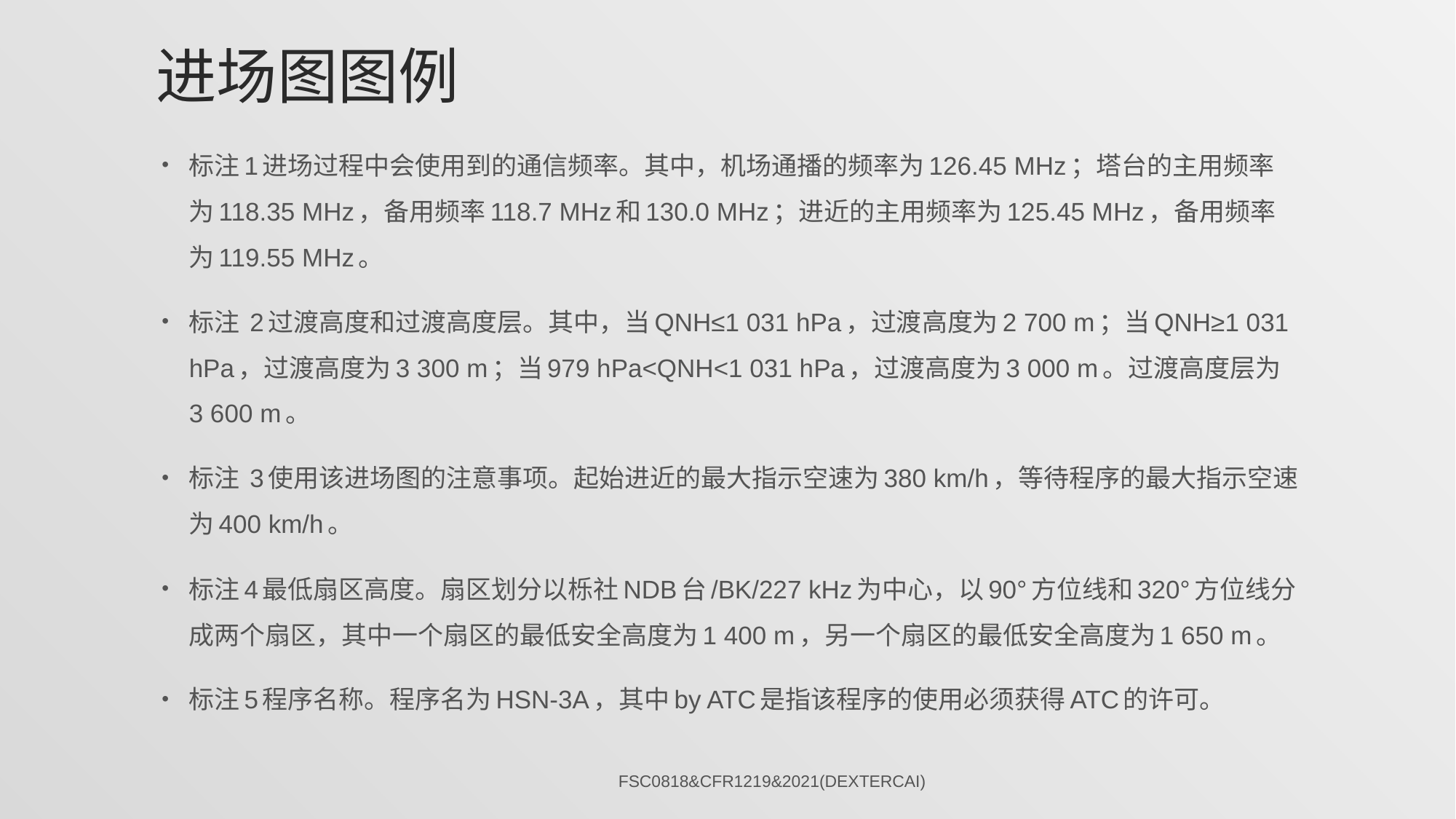

# 进场图图例
标注1进场过程中会使用到的通信频率。其中，机场通播的频率为126.45 MHz；塔台的主用频率为118.35 MHz，备用频率118.7 MHz和130.0 MHz；进近的主用频率为125.45 MHz，备用频率为119.55 MHz。
标注 2过渡高度和过渡高度层。其中，当QNH≤1 031 hPa，过渡高度为2 700 m；当QNH≥1 031 hPa，过渡高度为3 300 m；当979 hPa<QNH<1 031 hPa，过渡高度为3 000 m。过渡高度层为3 600 m。
标注 3使用该进场图的注意事项。起始进近的最大指示空速为380 km/h，等待程序的最大指示空速为400 km/h。
标注4最低扇区高度。扇区划分以栎社NDB台/BK/227 kHz为中心，以90°方位线和320°方位线分成两个扇区，其中一个扇区的最低安全高度为1 400 m，另一个扇区的最低安全高度为1 650 m。
标注5程序名称。程序名为HSN-3A，其中by ATC是指该程序的使用必须获得ATC的许可。
FSC0818&CFR1219&2021(DexterCai)